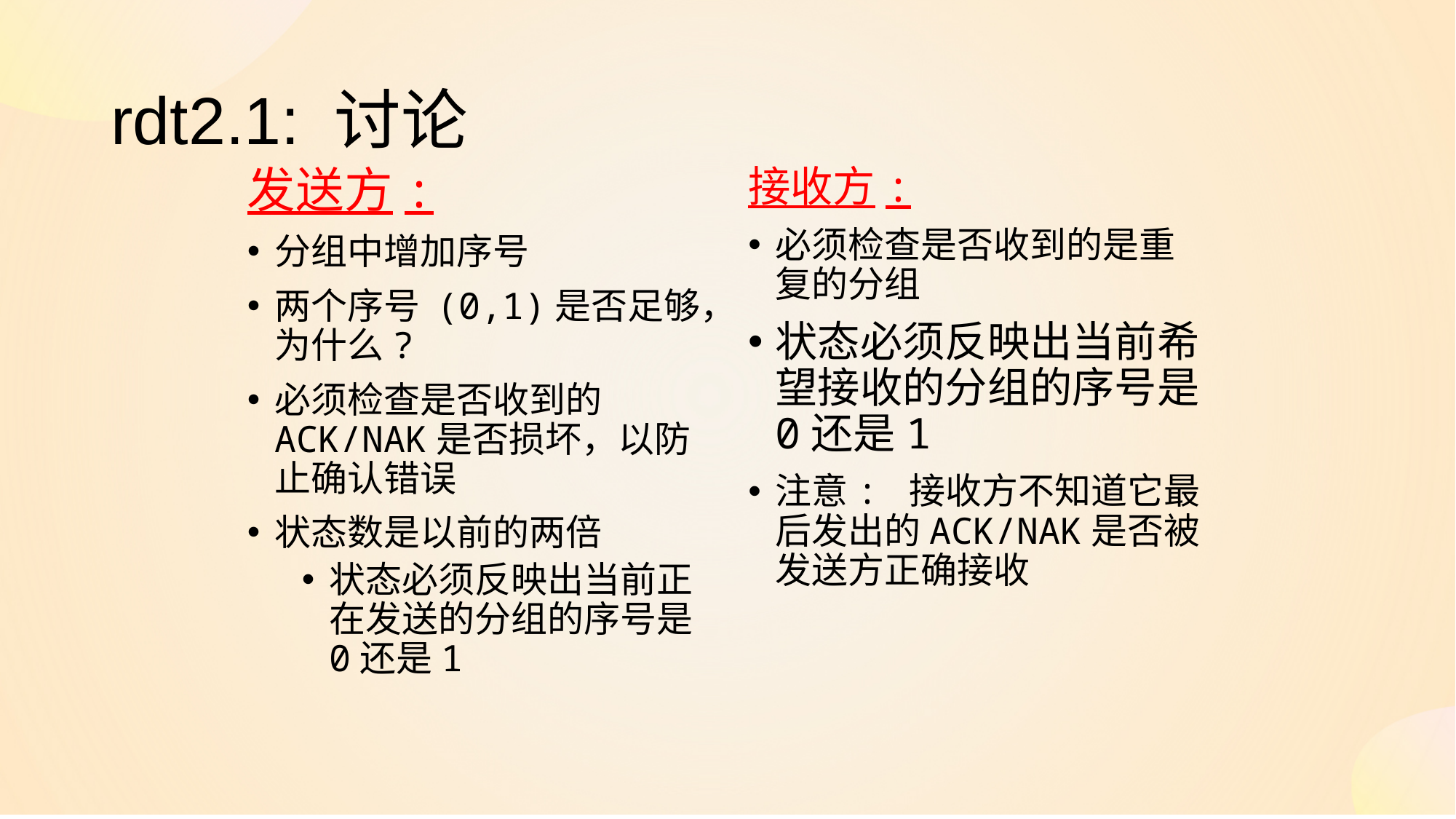

# rdt2.1: 讨论
发送方:
分组中增加序号
两个序号 (0,1)是否足够，为什么?
必须检查是否收到的ACK/NAK是否损坏，以防止确认错误
状态数是以前的两倍
状态必须反映出当前正在发送的分组的序号是0还是1
接收方:
必须检查是否收到的是重复的分组
状态必须反映出当前希望接收的分组的序号是0还是1
注意: 接收方不知道它最后发出的ACK/NAK是否被发送方正确接收